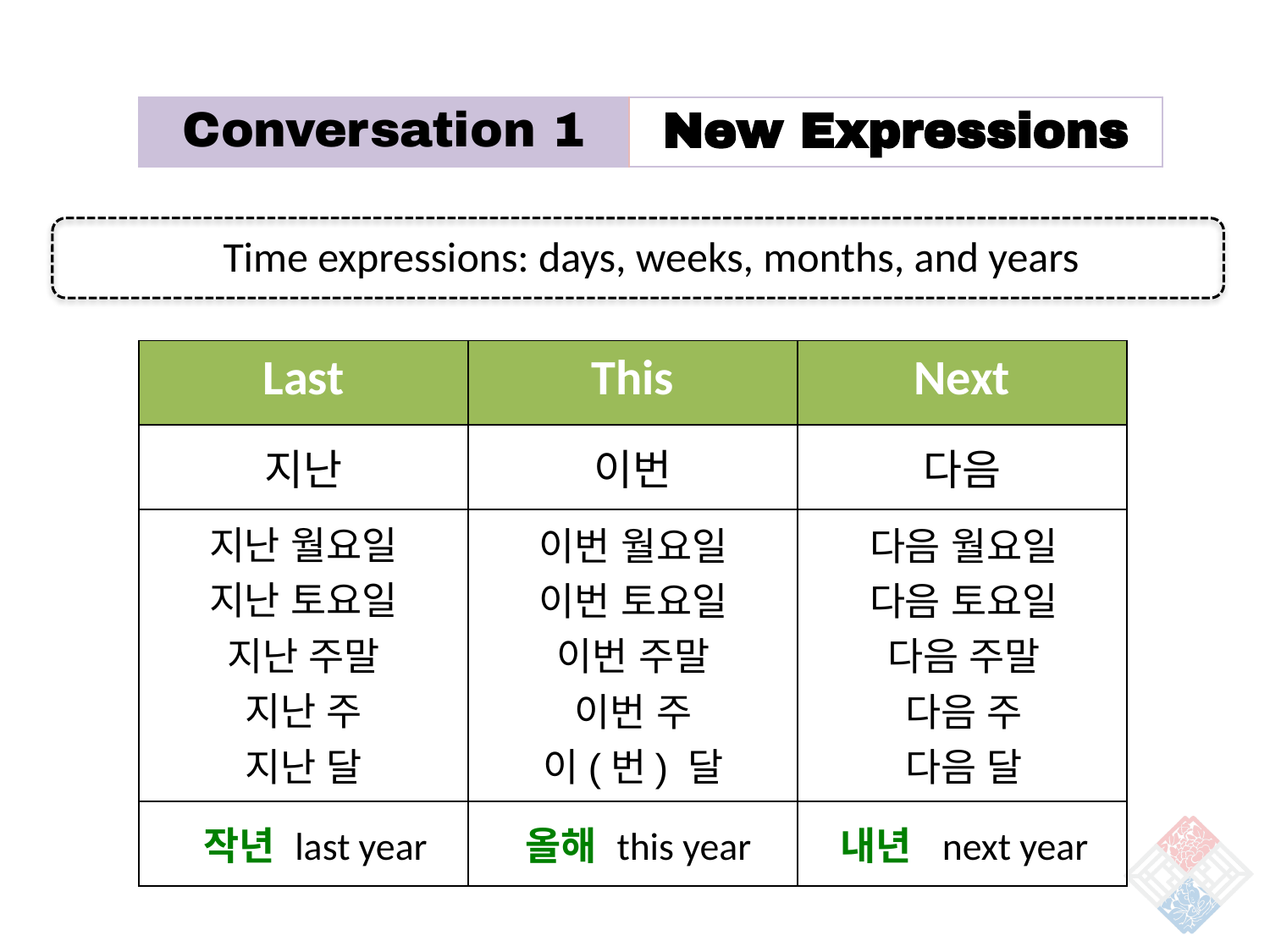

| Conversation 1 | New Expressions |
| --- | --- |

Time expressions: days, weeks, months, and years
| Last | This | Next |
| --- | --- | --- |
| 지난 | 이번 | 다음 |
|  |  |  |
|  |  |  |
지난 월요일
지난 토요일
지난 주말
지난 주
지난 달
이번 월요일
이번 토요일
이번 주말
이번 주
이(번) 달
다음 월요일
다음 토요일
다음 주말
다음 주
다음 달
작년 last year
올해 this year
내년  next year